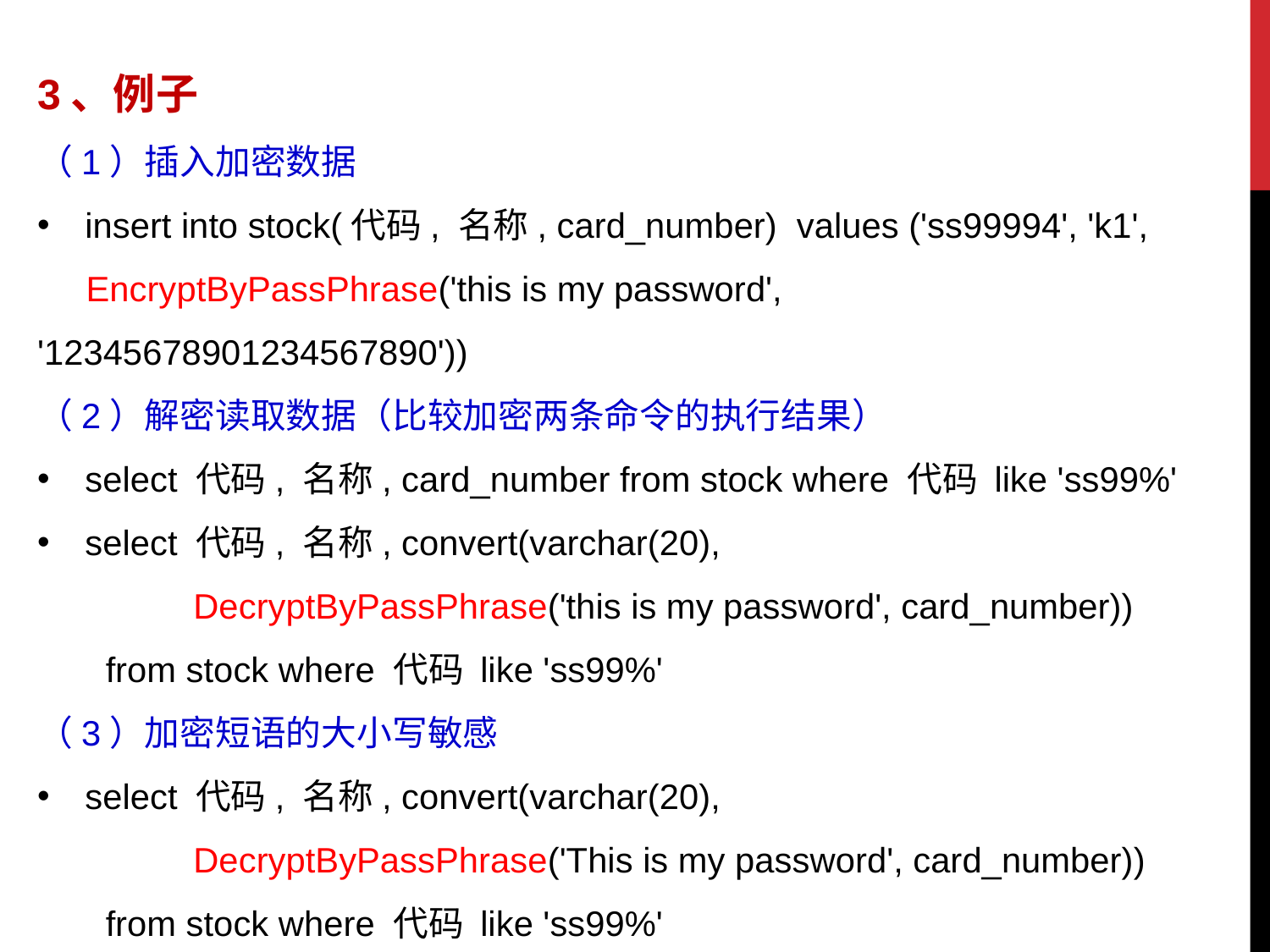

3、例子
（1）插入加密数据
insert into stock(代码, 名称, card_number)  values ('ss99994', 'k1',
     EncryptByPassPhrase('this is my password', '12345678901234567890'))
（2）解密读取数据（比较加密两条命令的执行结果）
select 代码, 名称, card_number from stock where 代码 like 'ss99%'
select 代码, 名称, convert(varchar(20),
                DecryptByPassPhrase('this is my password', card_number))
       from stock where 代码 like 'ss99%'
（3）加密短语的大小写敏感
select 代码, 名称, convert(varchar(20),
                DecryptByPassPhrase('This is my password', card_number))
       from stock where 代码 like 'ss99%'